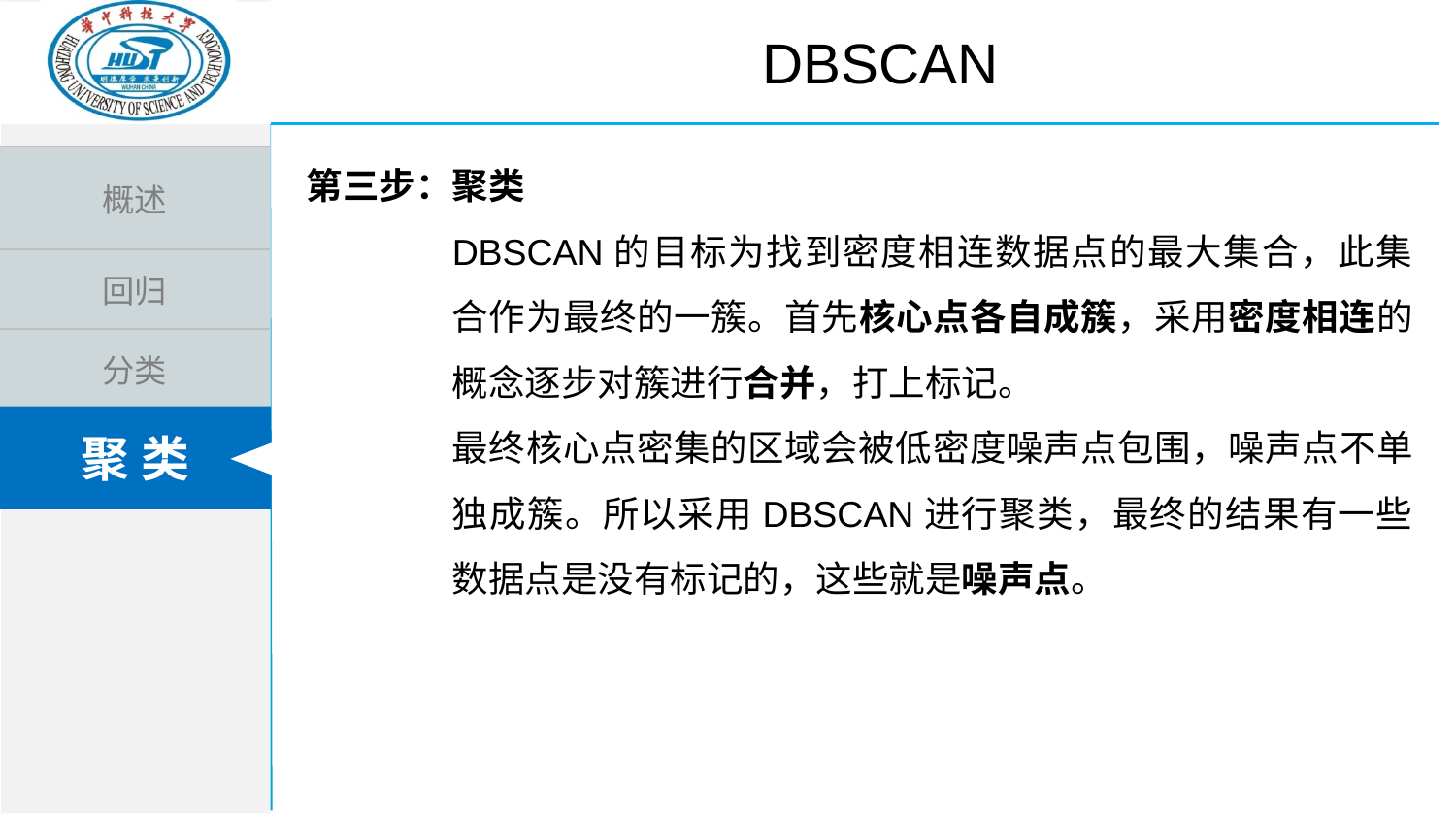

DBSCAN
第三步：聚类
DBSCAN的目标为找到密度相连数据点的最大集合，此集合作为最终的一簇。首先核心点各自成簇，采用密度相连的概念逐步对簇进行合并，打上标记。
最终核心点密集的区域会被低密度噪声点包围，噪声点不单独成簇。所以采用DBSCAN进行聚类，最终的结果有一些数据点是没有标记的，这些就是噪声点。